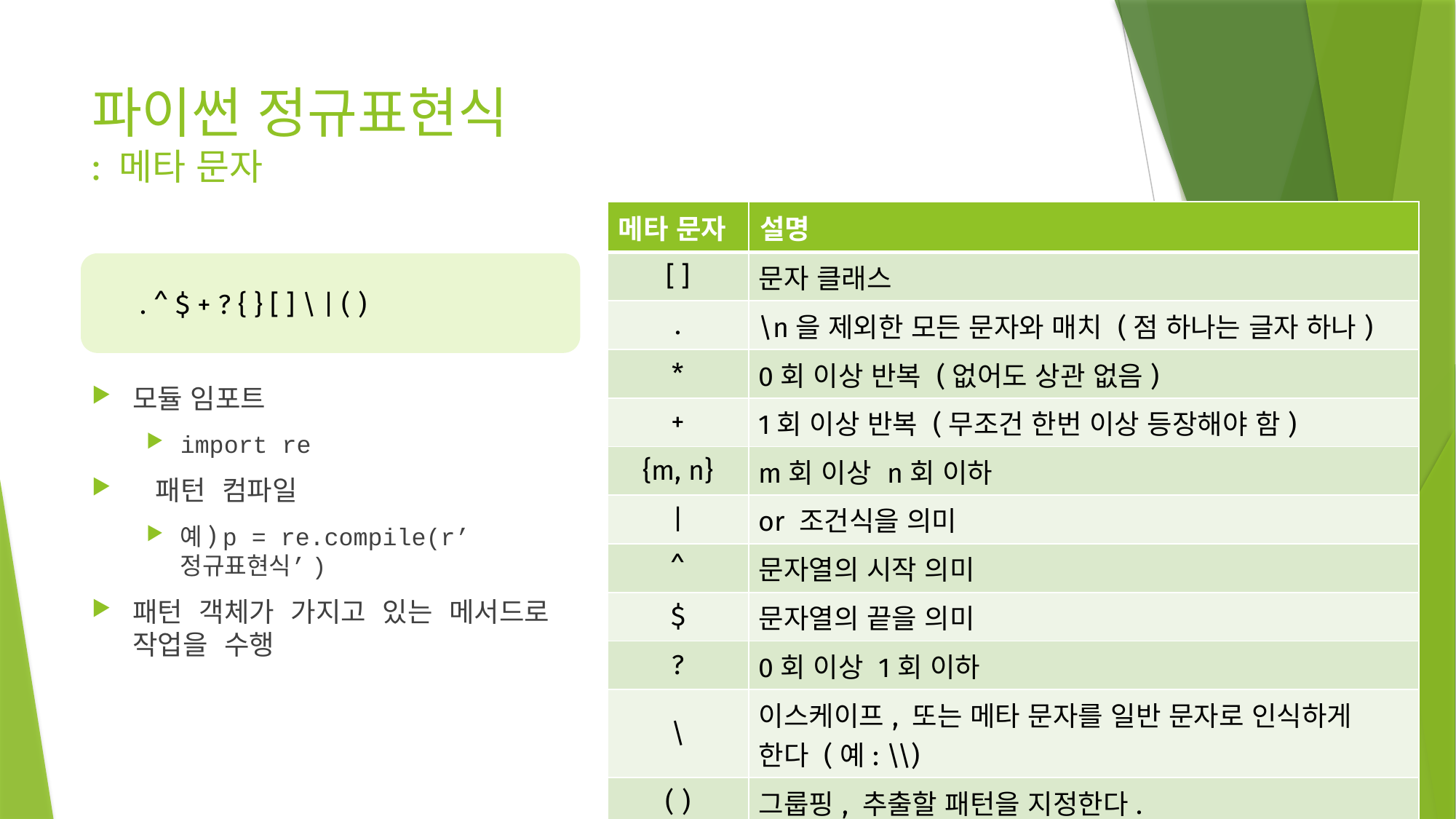

# 파이썬 정규표현식 : 메타 문자
| 메타 문자 | 설명 |
| --- | --- |
| [ ] | 문자 클래스 |
| . | \n을 제외한 모든 문자와 매치 (점 하나는 글자 하나) |
| \* | 0회 이상 반복 (없어도 상관 없음) |
| + | 1회 이상 반복 (무조건 한번 이상 등장해야 함) |
| {m, n} | m회 이상 n회 이하 |
| | | or 조건식을 의미 |
| ^ | 문자열의 시작 의미 |
| $ | 문자열의 끝을 의미 |
| ? | 0회 이상 1회 이하 |
| \ | 이스케이프, 또는 메타 문자를 일반 문자로 인식하게 한다 (예: \\) |
| ( ) | 그룹핑, 추출할 패턴을 지정한다. |
. ^ $ + ? { } [ ] \ | ( )
모듈 임포트
import re
 패턴 컴파일
예) p = re.compile(r’정규표현식’)
패턴 객체가 가지고 있는 메서드로 작업을 수행